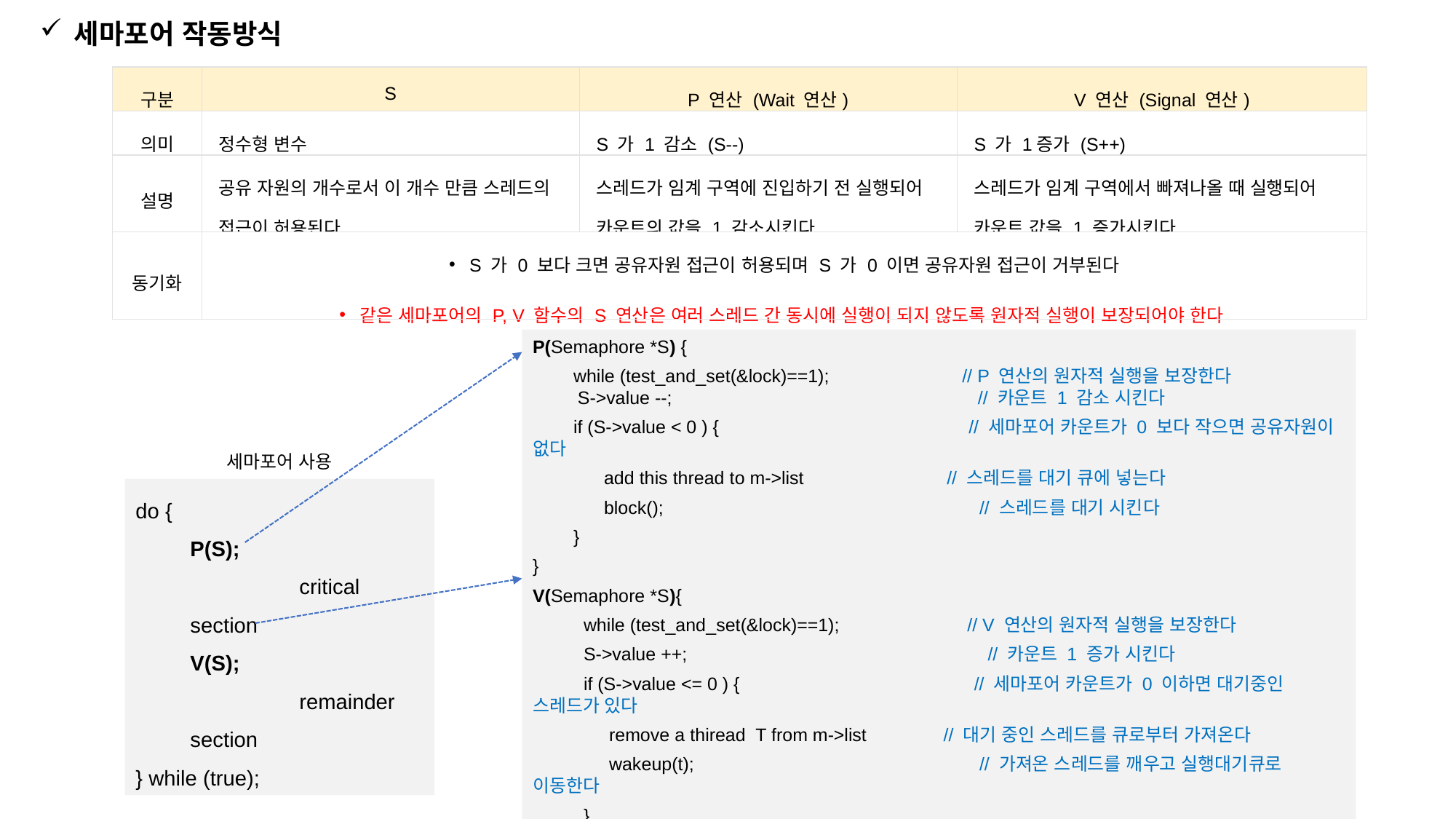

세마포어 작동방식
| 구분 | S | P 연산 (Wait 연산) | V 연산 (Signal 연산) |
| --- | --- | --- | --- |
| 의미 | 정수형 변수 | S 가 1 감소 (S--) | S 가 1증가 (S++) |
| 설명 | 공유 자원의 개수로서 이 개수 만큼 스레드의 접근이 허용된다 | 스레드가 임계 구역에 진입하기 전 실행되어 카운트의 값을 1 감소시킨다 | 스레드가 임계 구역에서 빠져나올 때 실행되어 카운트 값을 1 증가시킨다 |
| 동기화 | S 가 0 보다 크면 공유자원 접근이 허용되며 S 가 0 이면 공유자원 접근이 거부된다 같은 세마포어의 P, V 함수의 S 연산은 여러 스레드 간 동시에 실행이 되지 않도록 원자적 실행이 보장되어야 한다 |  |  |
P(Semaphore *S) {
        while (test_and_set(&lock)==1);                          // P 연산의 원자적 실행을 보장한다
        S->value --;                                                            // 카운트 1 감소 시킨다
        if (S->value < 0 ) {                                                 // 세마포어 카운트가 0 보다 작으면 공유자원이 없다
              add this thread to m->list                            // 스레드를 대기 큐에 넣는다
              block();                                                              // 스레드를 대기 시킨다
        }
}
V(Semaphore *S){
          while (test_and_set(&lock)==1);                         // V 연산의 원자적 실행을 보장한다
          S->value ++;                                                           // 카운트 1 증가 시킨다
          if (S->value <= 0 ) {                                              // 세마포어 카운트가 0 이하면 대기중인 스레드가 있다
               remove a thiread  T from m->list               // 대기 중인 스레드를 큐로부터 가져온다
               wakeup(t);                                                        // 가져온 스레드를 깨우고 실행대기큐로 이동한다
          }
}
세마포어 사용
do {
P(S);
	critical section
V(S);
	remainder section
} while (true);